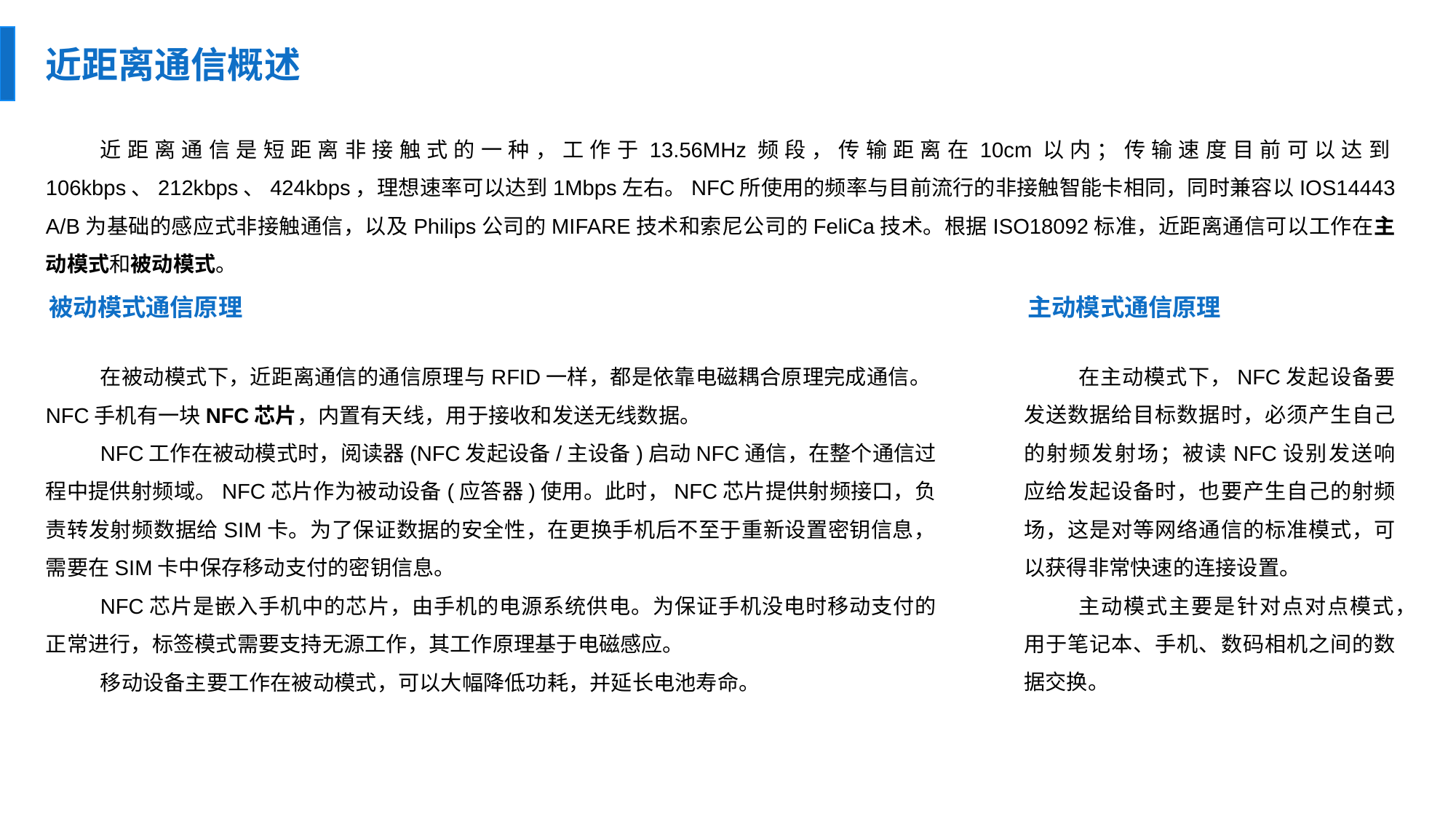

近距离通信概述
近距离通信是短距离非接触式的一种，工作于13.56MHz频段，传输距离在10cm以内；传输速度目前可以达到106kbps、212kbps、424kbps，理想速率可以达到1Mbps左右。NFC所使用的频率与目前流行的非接触智能卡相同，同时兼容以IOS14443 A/B为基础的感应式非接触通信，以及Philips公司的MIFARE技术和索尼公司的FeliCa技术。根据ISO18092标准，近距离通信可以工作在主动模式和被动模式。
被动模式通信原理
主动模式通信原理
在被动模式下，近距离通信的通信原理与RFID一样，都是依靠电磁耦合原理完成通信。NFC手机有一块NFC芯片，内置有天线，用于接收和发送无线数据。
NFC工作在被动模式时，阅读器(NFC发起设备/主设备)启动NFC通信，在整个通信过程中提供射频域。NFC芯片作为被动设备(应答器)使用。此时，NFC芯片提供射频接口，负责转发射频数据给SIM卡。为了保证数据的安全性，在更换手机后不至于重新设置密钥信息，需要在SIM卡中保存移动支付的密钥信息。
NFC芯片是嵌入手机中的芯片，由手机的电源系统供电。为保证手机没电时移动支付的正常进行，标签模式需要支持无源工作，其工作原理基于电磁感应。
移动设备主要工作在被动模式，可以大幅降低功耗，并延长电池寿命。
在主动模式下，NFC发起设备要发送数据给目标数据时，必须产生自己的射频发射场；被读NFC设别发送响应给发起设备时，也要产生自己的射频场，这是对等网络通信的标准模式，可以获得非常快速的连接设置。
主动模式主要是针对点对点模式，用于笔记本、手机、数码相机之间的数据交换。